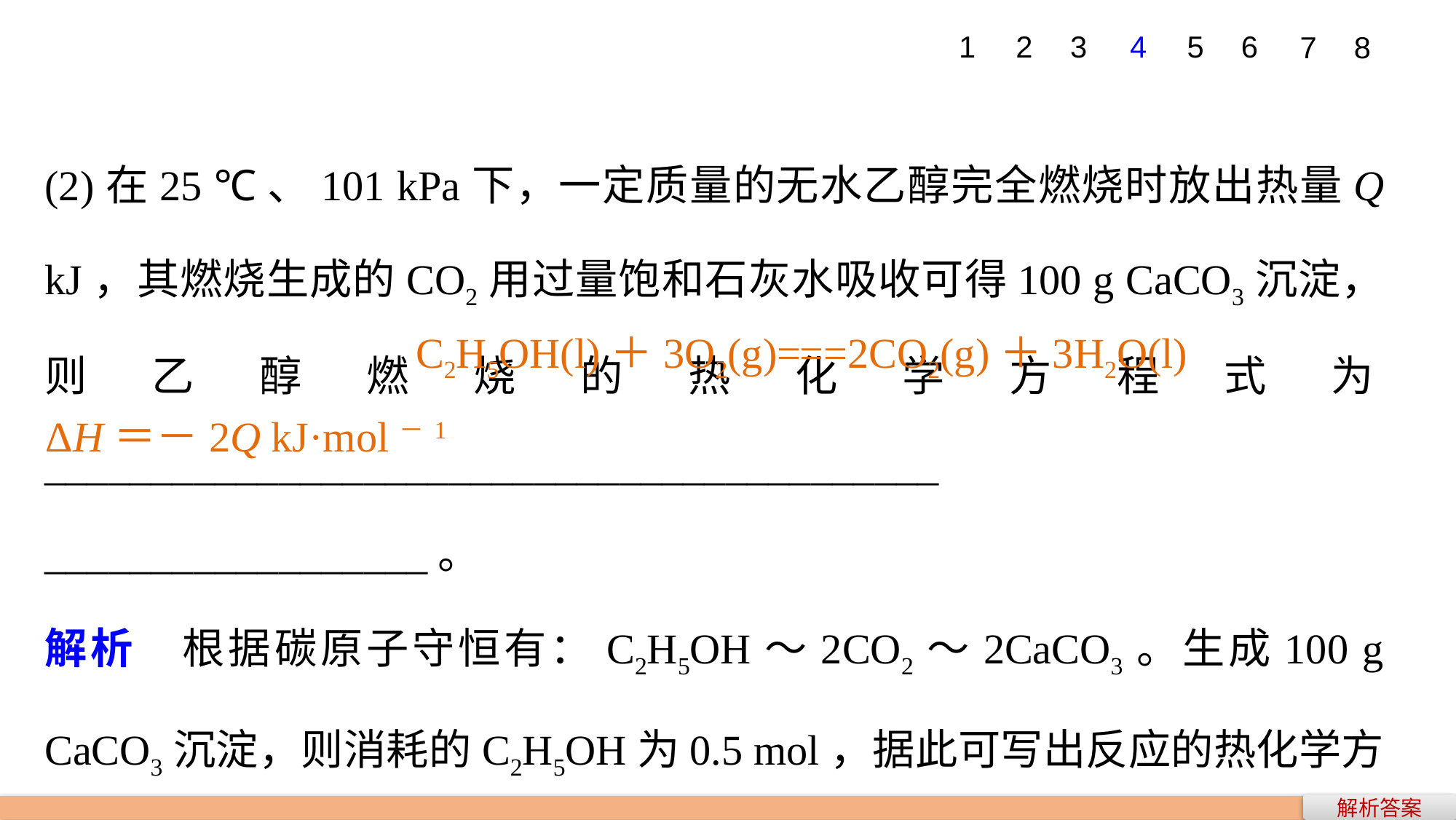

1
2
3
4
5
6
7
8
(2)在25 ℃、101 kPa下，一定质量的无水乙醇完全燃烧时放出热量Q kJ，其燃烧生成的CO2用过量饱和石灰水吸收可得100 g CaCO3沉淀，则乙醇燃烧的热化学方程式为__________________________________________
__________________。
解析　根据碳原子守恒有：C2H5OH～2CO2～2CaCO3。生成100 g CaCO3沉淀，则消耗的C2H5OH为0.5 mol，据此可写出反应的热化学方程式。
			    C2H5OH(l)＋3O2(g)===2CO2(g)＋3H2O(l)
ΔH＝－2Q kJ·mol－1
解析答案